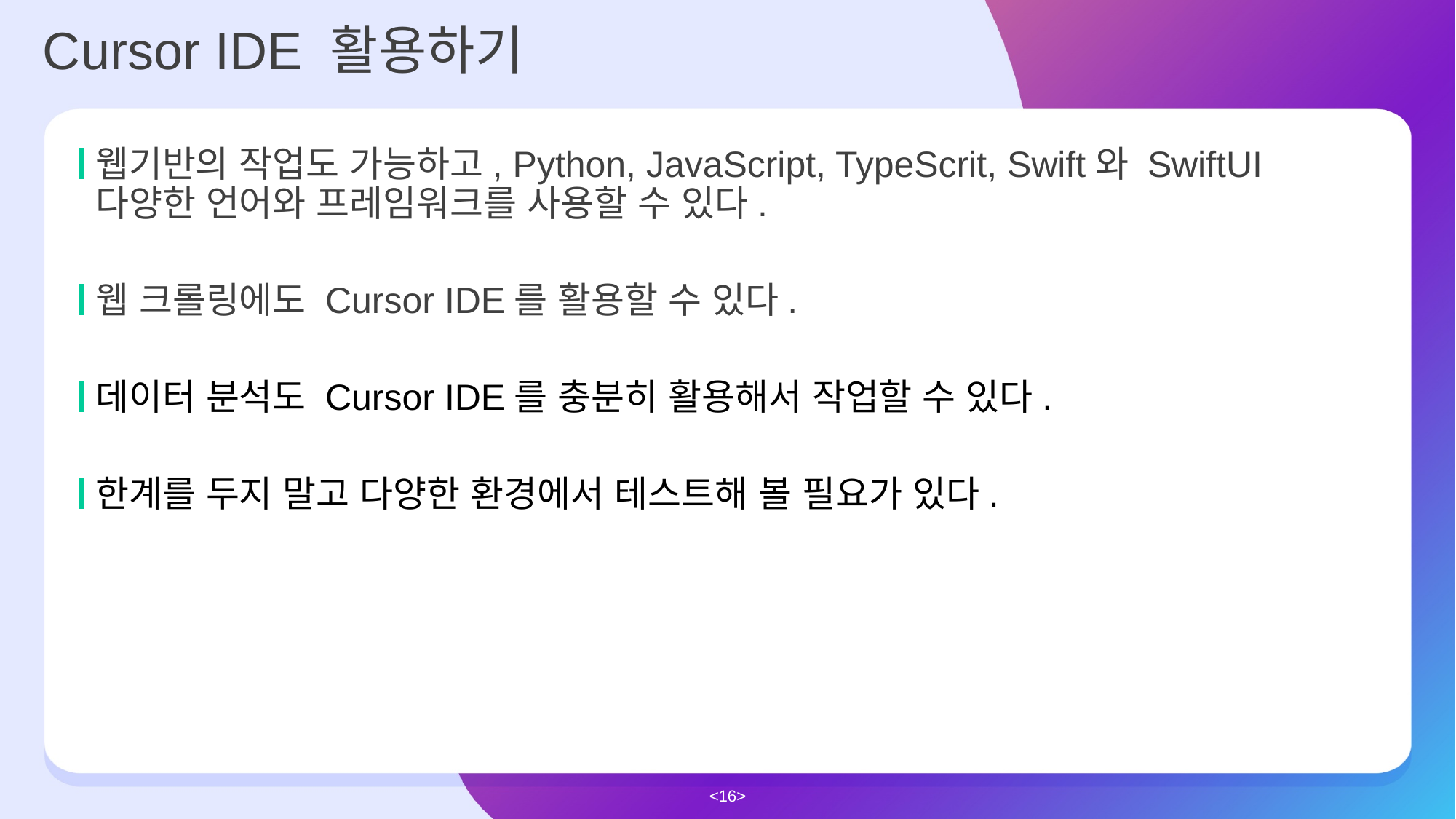

Cursor IDE 활용하기
웹기반의 작업도 가능하고, Python, JavaScript, TypeScrit, Swift와 SwiftUI 다양한 언어와 프레임워크를 사용할 수 있다.

웹 크롤링에도 Cursor IDE를 활용할 수 있다.

데이터 분석도 Cursor IDE를 충분히 활용해서 작업할 수 있다.

한계를 두지 말고 다양한 환경에서 테스트해 볼 필요가 있다.